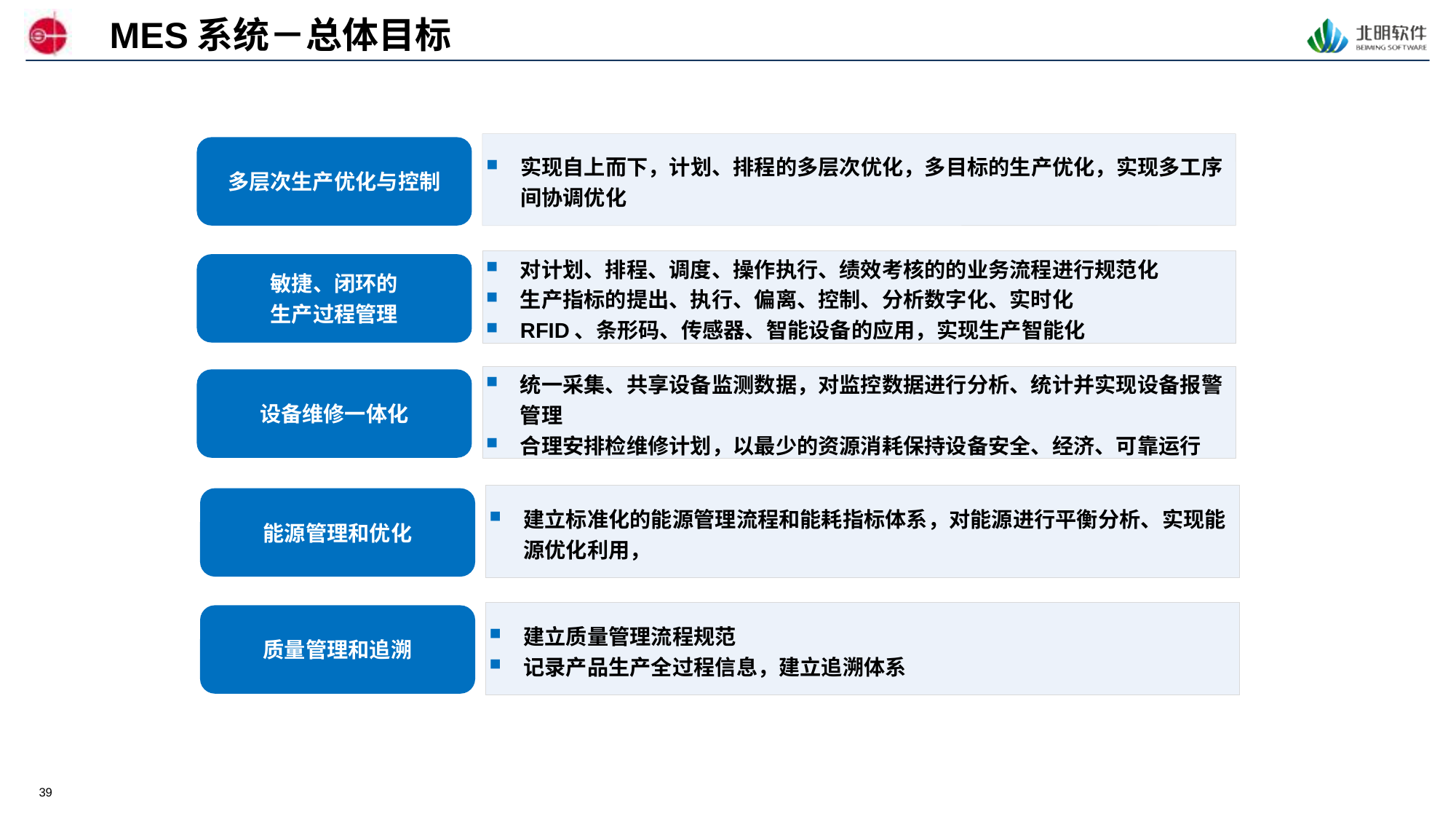

MES系统－总体目标
实现自上而下，计划、排程的多层次优化，多目标的生产优化，实现多工序间协调优化
多层次生产优化与控制
对计划、排程、调度、操作执行、绩效考核的的业务流程进行规范化
生产指标的提出、执行、偏离、控制、分析数字化、实时化
RFID、条形码、传感器、智能设备的应用，实现生产智能化
敏捷、闭环的
生产过程管理
统一采集、共享设备监测数据，对监控数据进行分析、统计并实现设备报警管理
合理安排检维修计划，以最少的资源消耗保持设备安全、经济、可靠运行
设备维修一体化
建立标准化的能源管理流程和能耗指标体系，对能源进行平衡分析、实现能源优化利用，
能源管理和优化
建立质量管理流程规范
记录产品生产全过程信息，建立追溯体系
质量管理和追溯